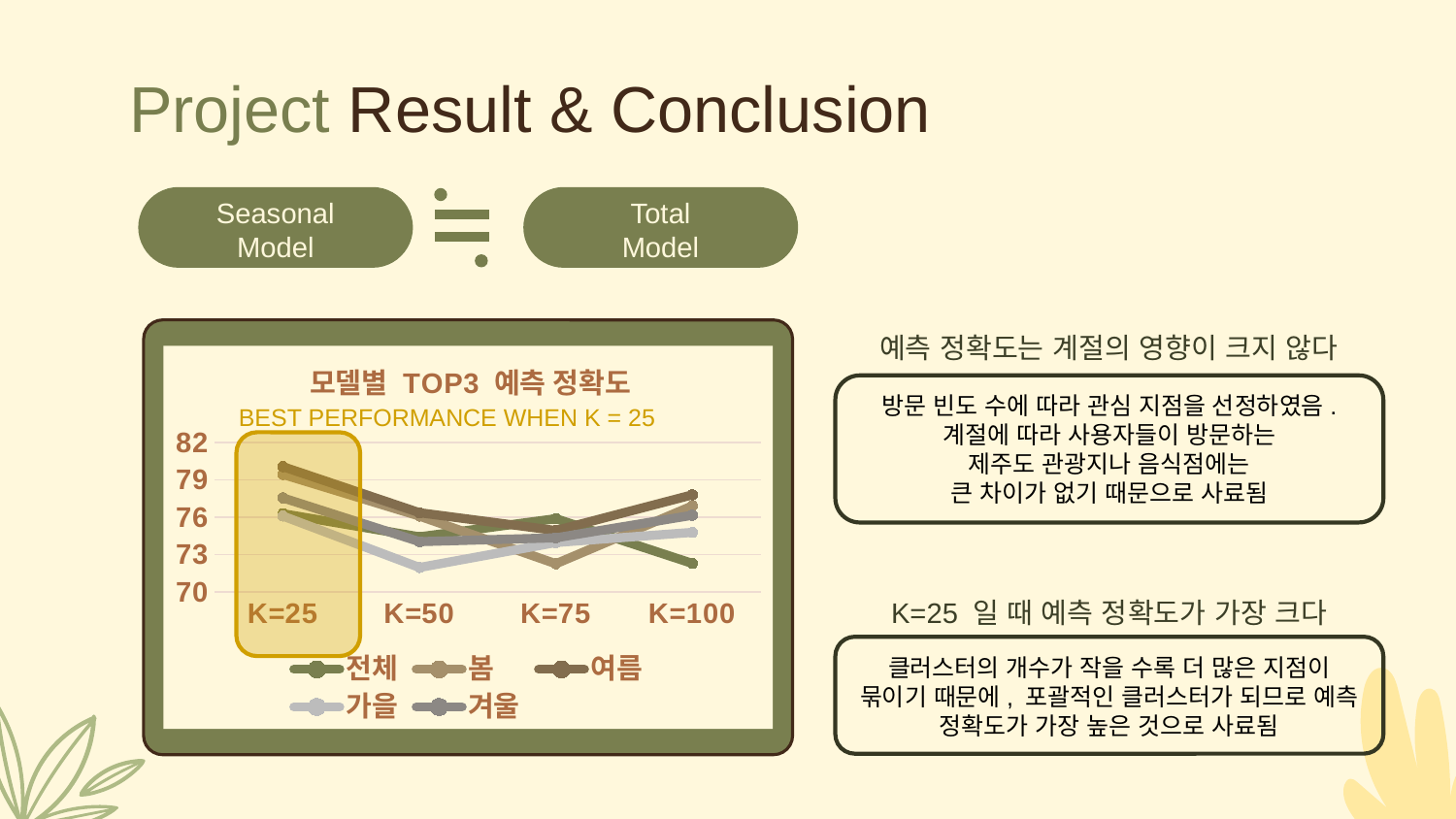

# Project Result & Conclusion
Seasonal
Model
Total
Model

### Chart: 모델별 TOP3 예측 정확도

| Category | 전체 | 봄 | 여름 | 가을 | 겨울 |
|---|---|---|---|---|---|
| K=25 | 76.29 | 79.45 | 80.07 | 76.1 | 77.56 |
| K=50 | 74.43 | 76.1 | 76.37 | 71.96 | 74.04 |
| K=75 | 75.89 | 72.26 | 74.94 | 73.97 | 74.35 |
| K=100 | 72.29 | 76.92 | 77.81 | 74.79 | 76.17 |
BEST PERFORMANCE WHEN K = 25

예측 정확도는 계절의 영향이 크지 않다

방문 빈도 수에 따라 관심 지점을 선정하였음.
계절에 따라 사용자들이 방문하는
제주도 관광지나 음식점에는
큰 차이가 없기 때문으로 사료됨
K=25 일 때 예측 정확도가 가장 크다

클러스터의 개수가 작을 수록 더 많은 지점이 묶이기 때문에, 포괄적인 클러스터가 되므로 예측 정확도가 가장 높은 것으로 사료됨